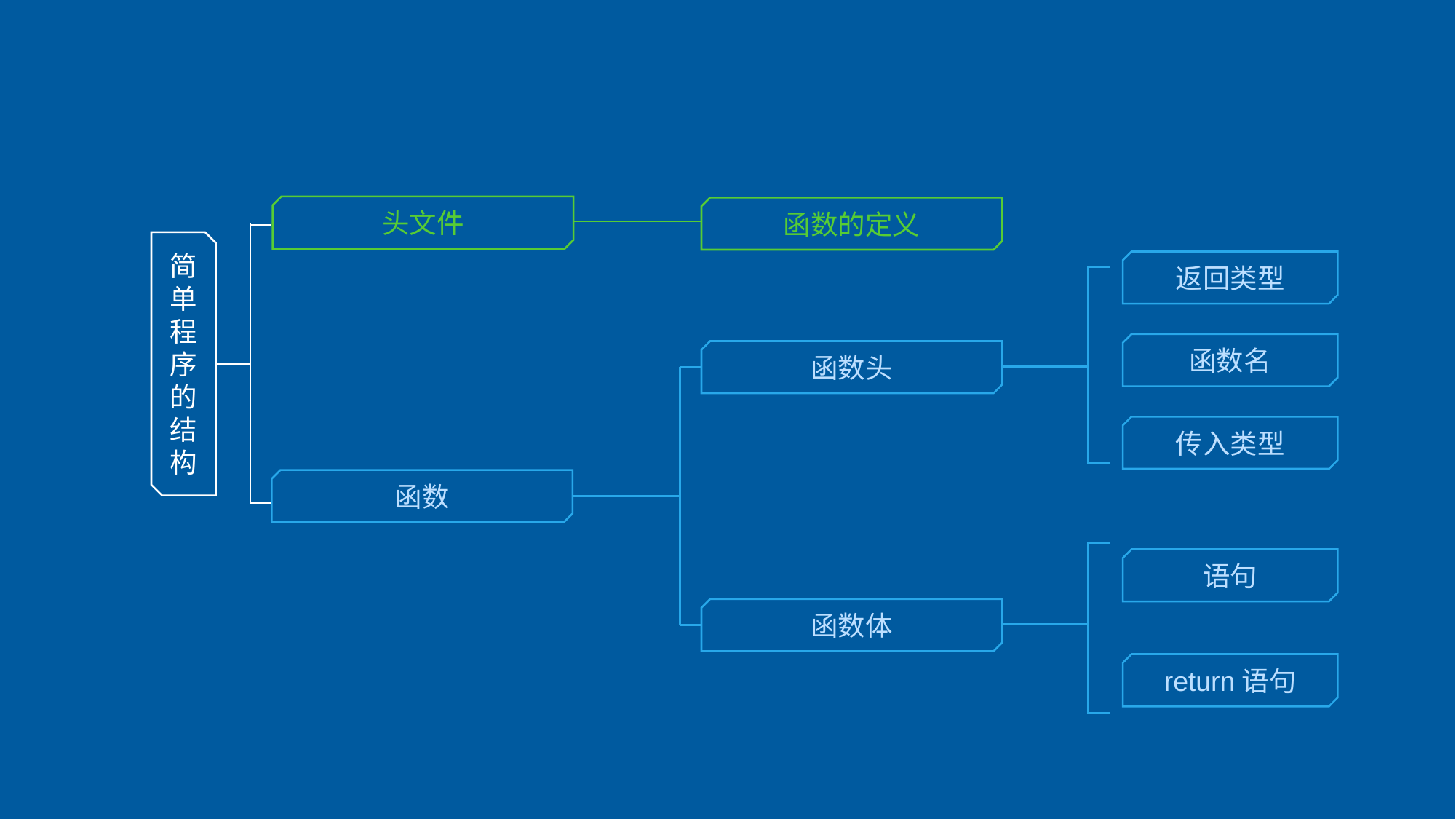

头文件
函数的定义
返回类型
简单程序的结构
函数名
函数头
传入类型
函数
语句
函数体
return语句